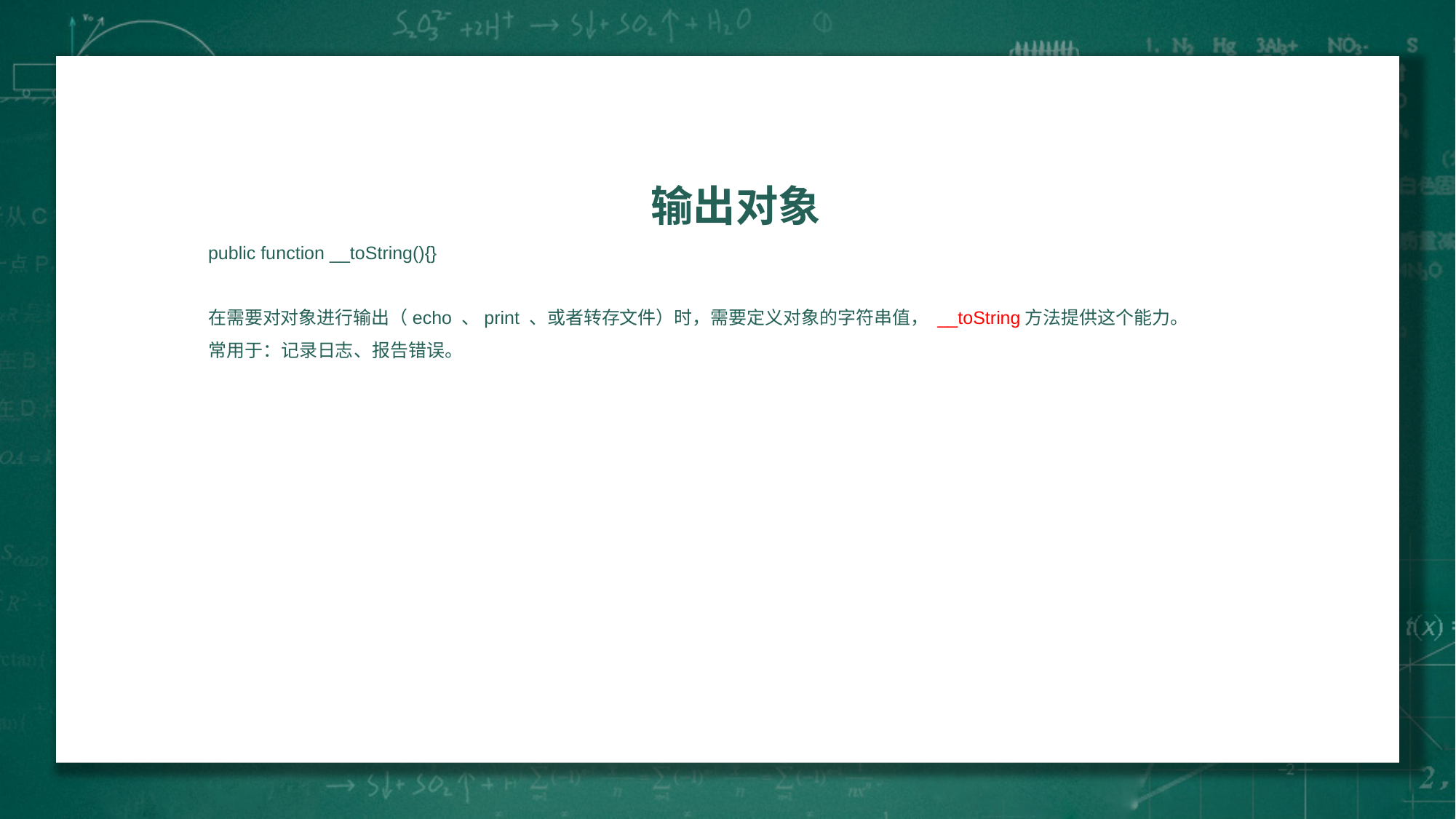

输出对象
public function __toString(){}

在需要对对象进行输出（echo 、print 、或者转存文件）时，需要定义对象的字符串值， __toString方法提供这个能力。
常用于：记录日志、报告错误。